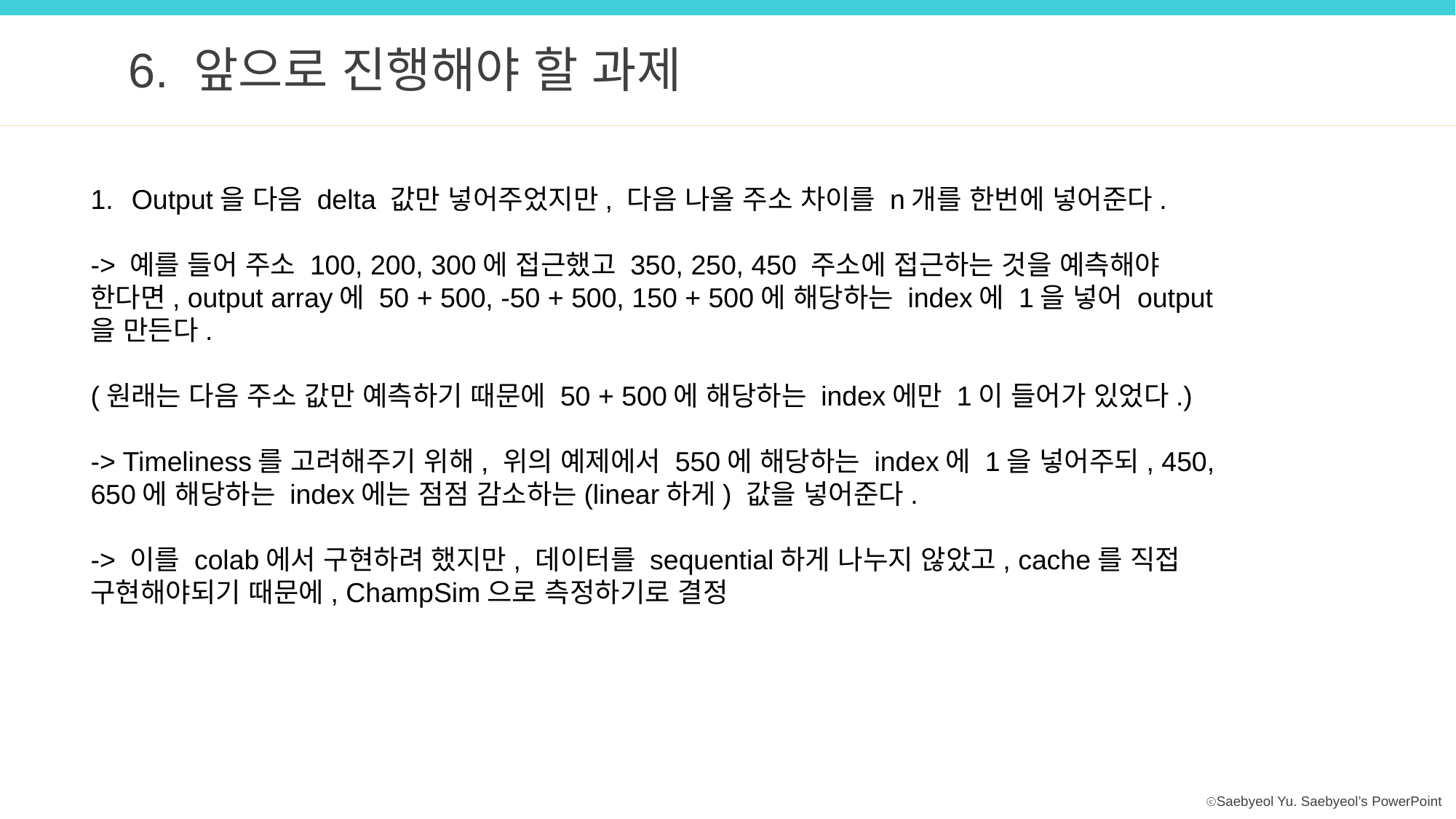

6. 앞으로 진행해야 할 과제
Output을 다음 delta 값만 넣어주었지만, 다음 나올 주소 차이를 n개를 한번에 넣어준다.

-> 예를 들어 주소 100, 200, 300에 접근했고 350, 250, 450 주소에 접근하는 것을 예측해야 한다면, output array에 50 + 500, -50 + 500, 150 + 500에 해당하는 index에 1을 넣어 output을 만든다.

(원래는 다음 주소 값만 예측하기 때문에 50 + 500에 해당하는 index에만 1이 들어가 있었다.)

-> Timeliness를 고려해주기 위해, 위의 예제에서 550에 해당하는 index에 1을 넣어주되, 450, 650에 해당하는 index에는 점점 감소하는(linear하게) 값을 넣어준다.

-> 이를 colab에서 구현하려 했지만, 데이터를 sequential하게 나누지 않았고, cache를 직접 구현해야되기 때문에, ChampSim으로 측정하기로 결정